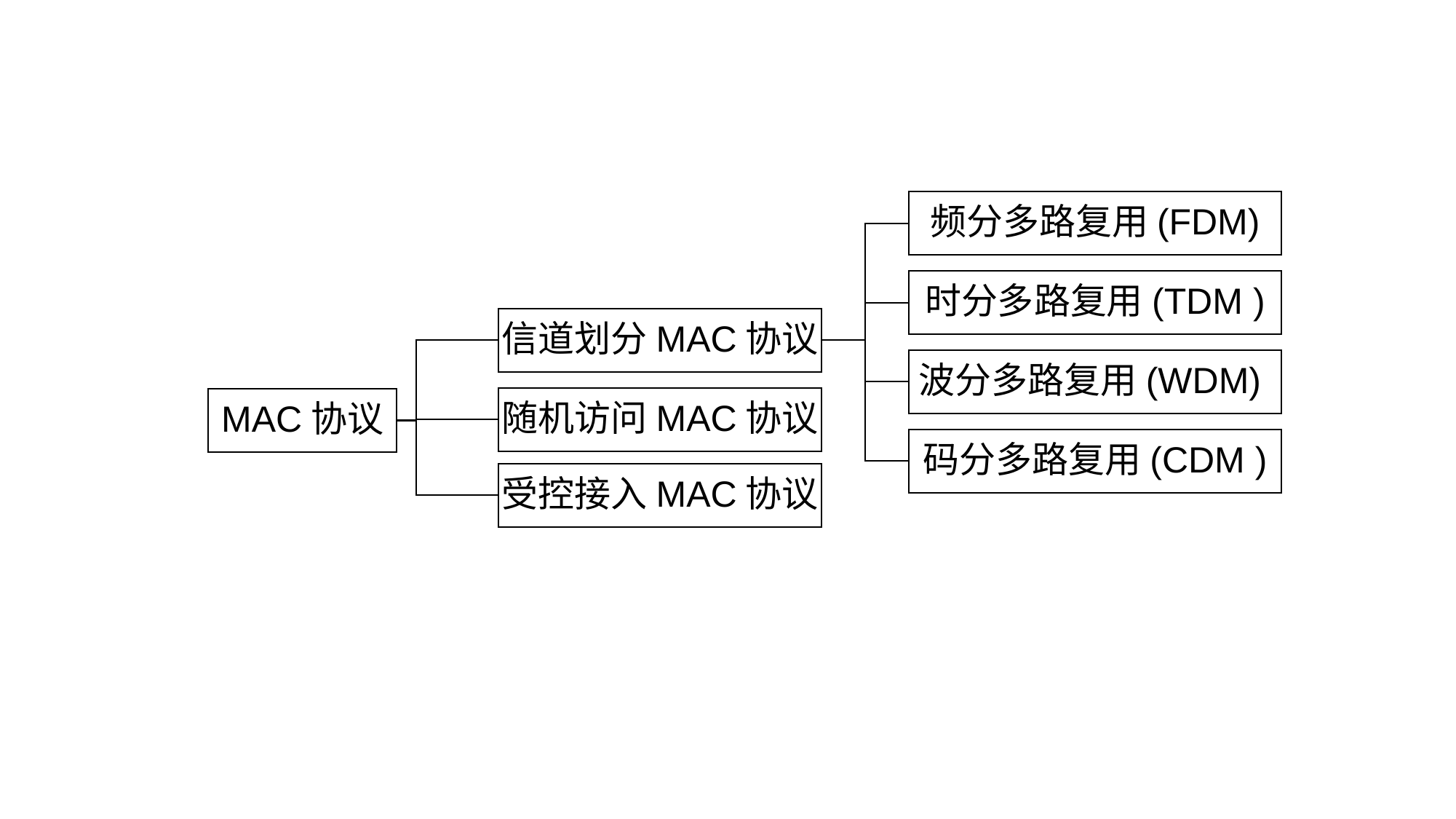

MAC协议
信道划分MAC协议
频分多路复用(FDM)
时分多路复用(TDM )
波分多路复用(WDM)
码分多路复用(CDM )
随机访问MAC协议
受控接入MAC协议